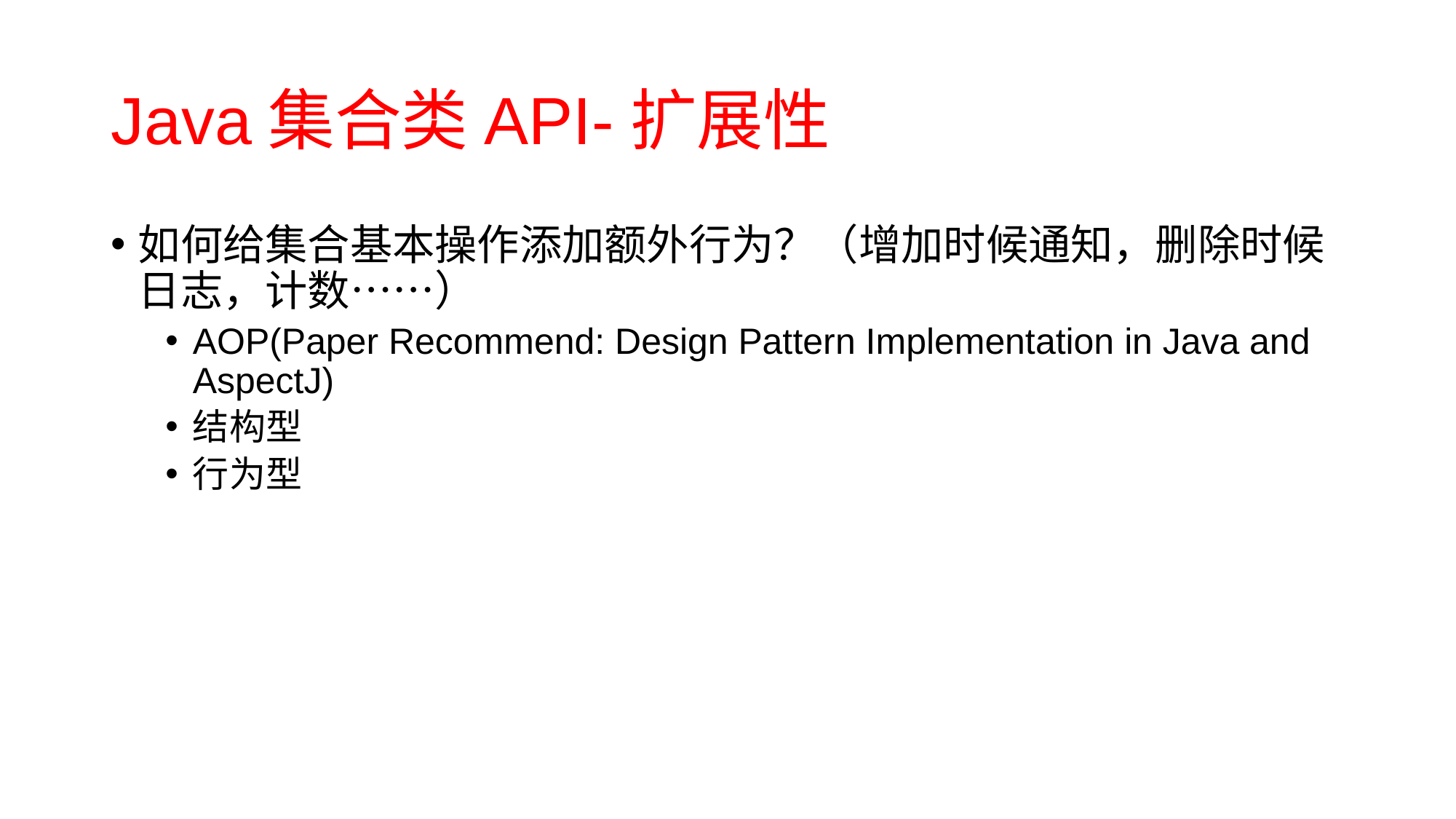

# Java集合类API-扩展性
如何给集合基本操作添加额外行为？（增加时候通知，删除时候日志，计数……）
AOP(Paper Recommend: Design Pattern Implementation in Java and AspectJ)
结构型
行为型